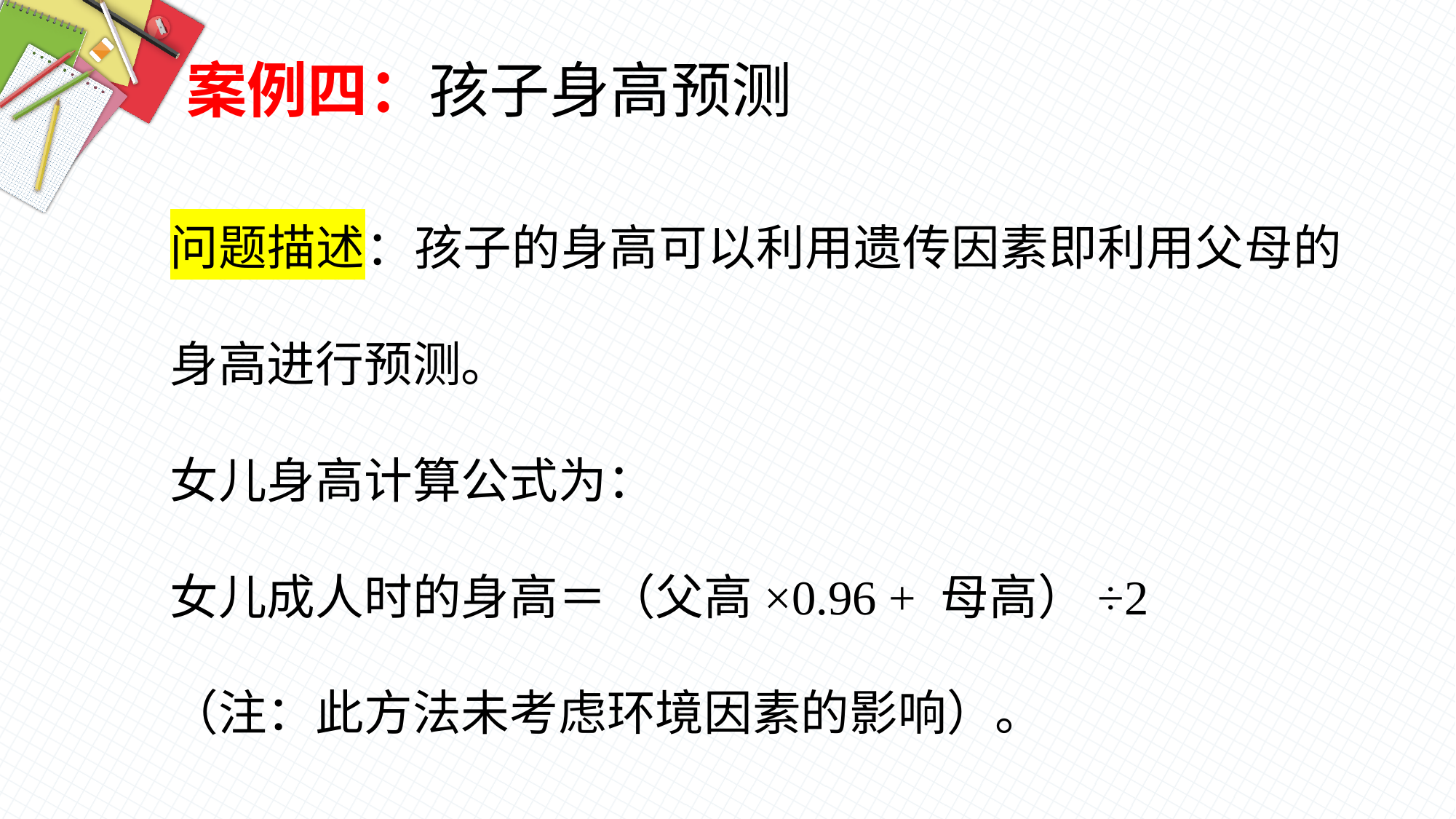

案例四：孩子身高预测
问题描述：孩子的身高可以利用遗传因素即利用父母的身高进行预测。
女儿身高计算公式为：
女儿成人时的身高＝（父高×0.96 + 母高）÷2
（注：此方法未考虑环境因素的影响）。